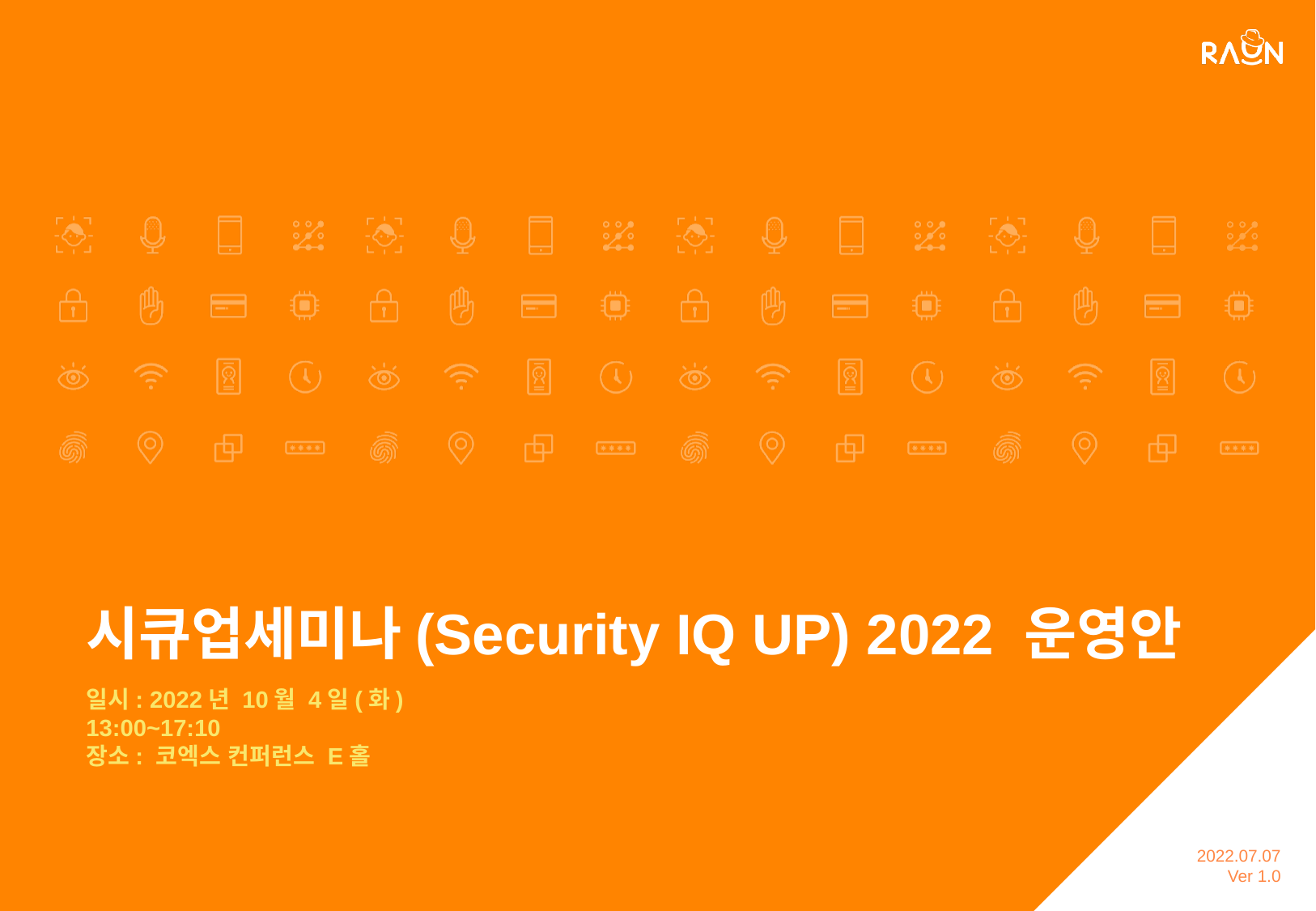

시큐업세미나(Security IQ UP) 2022 운영안
일시: 2022년 10월 4일(화) 13:00~17:10
장소: 코엑스 컨퍼런스 E홀
2022.07.07
Ver 1.0